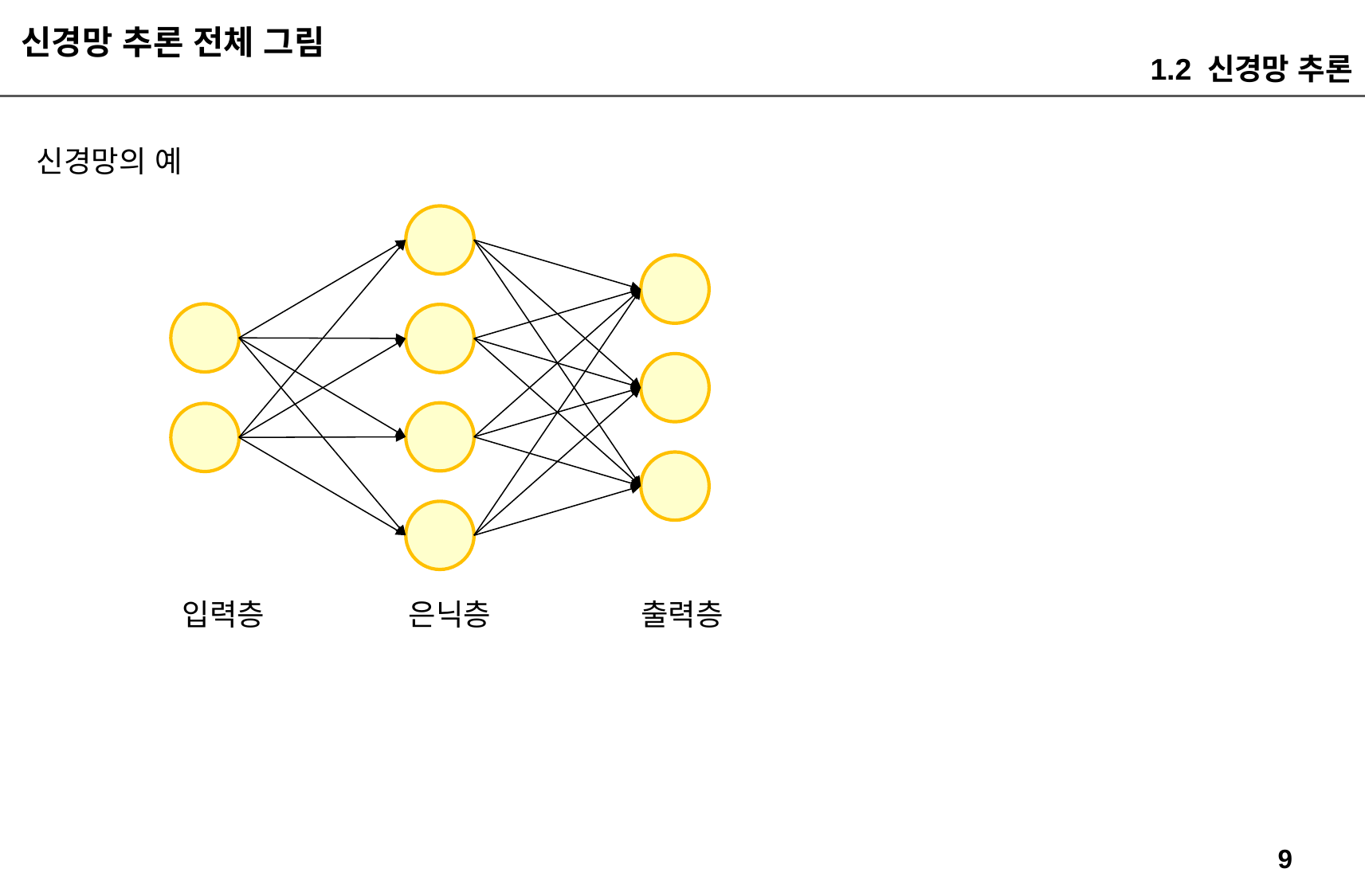

신경망 추론 전체 그림
1.2 신경망 추론
신경망의 예

입력층
은닉층
출력층